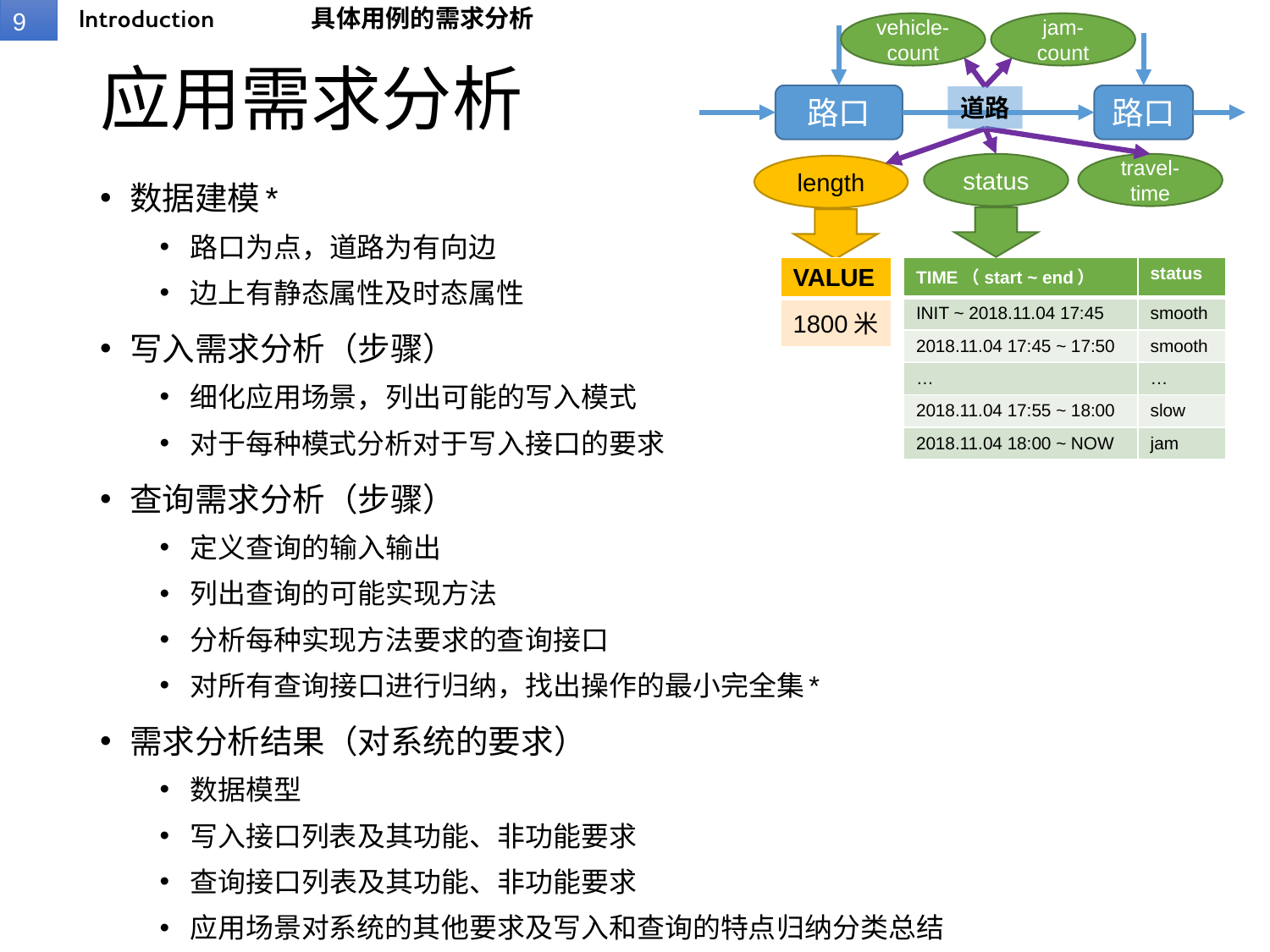

Introduction
具体用例的需求分析
vehicle-count
jam-count
# 应用需求分析
路口
路口
道路
status
travel-time
length
数据建模*
路口为点，道路为有向边
边上有静态属性及时态属性
写入需求分析（步骤）
细化应用场景，列出可能的写入模式
对于每种模式分析对于写入接口的要求
查询需求分析（步骤）
定义查询的输入输出
列出查询的可能实现方法
分析每种实现方法要求的查询接口
对所有查询接口进行归纳，找出操作的最小完全集*
需求分析结果（对系统的要求）
数据模型
写入接口列表及其功能、非功能要求
查询接口列表及其功能、非功能要求
应用场景对系统的其他要求及写入和查询的特点归纳分类总结

| TIME（start ~ end） | status |
| --- | --- |
| INIT ~ 2018.11.04 17:45 | smooth |
| 2018.11.04 17:45 ~ 17:50 | smooth |
| … | … |
| 2018.11.04 17:55 ~ 18:00 | slow |
| 2018.11.04 18:00 ~ NOW | jam |
| VALUE |
| --- |
| 1800米 |